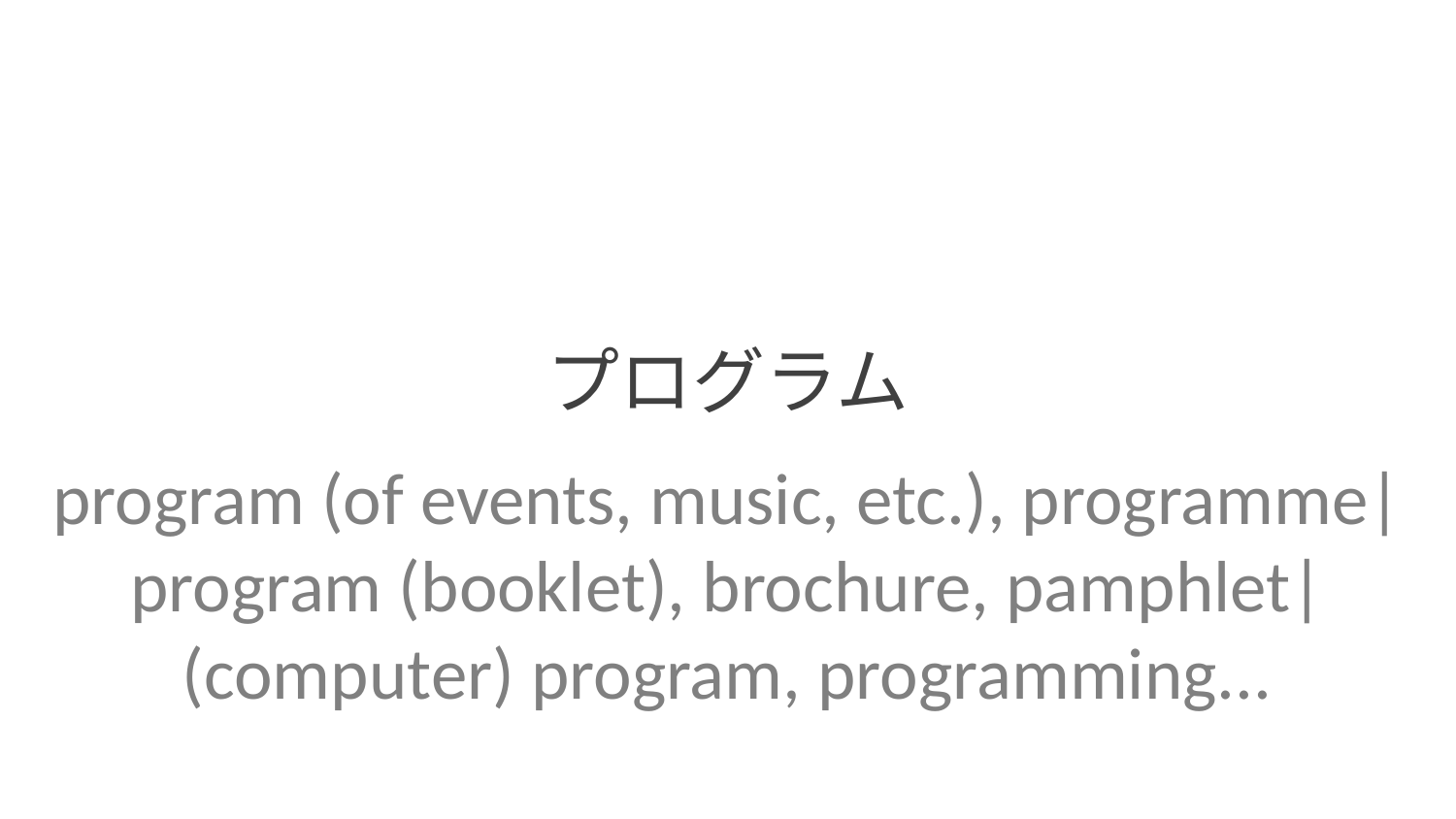

プログラム
program (of events, music, etc.), programme| program (booklet), brochure, pamphlet| (computer) program, programming...